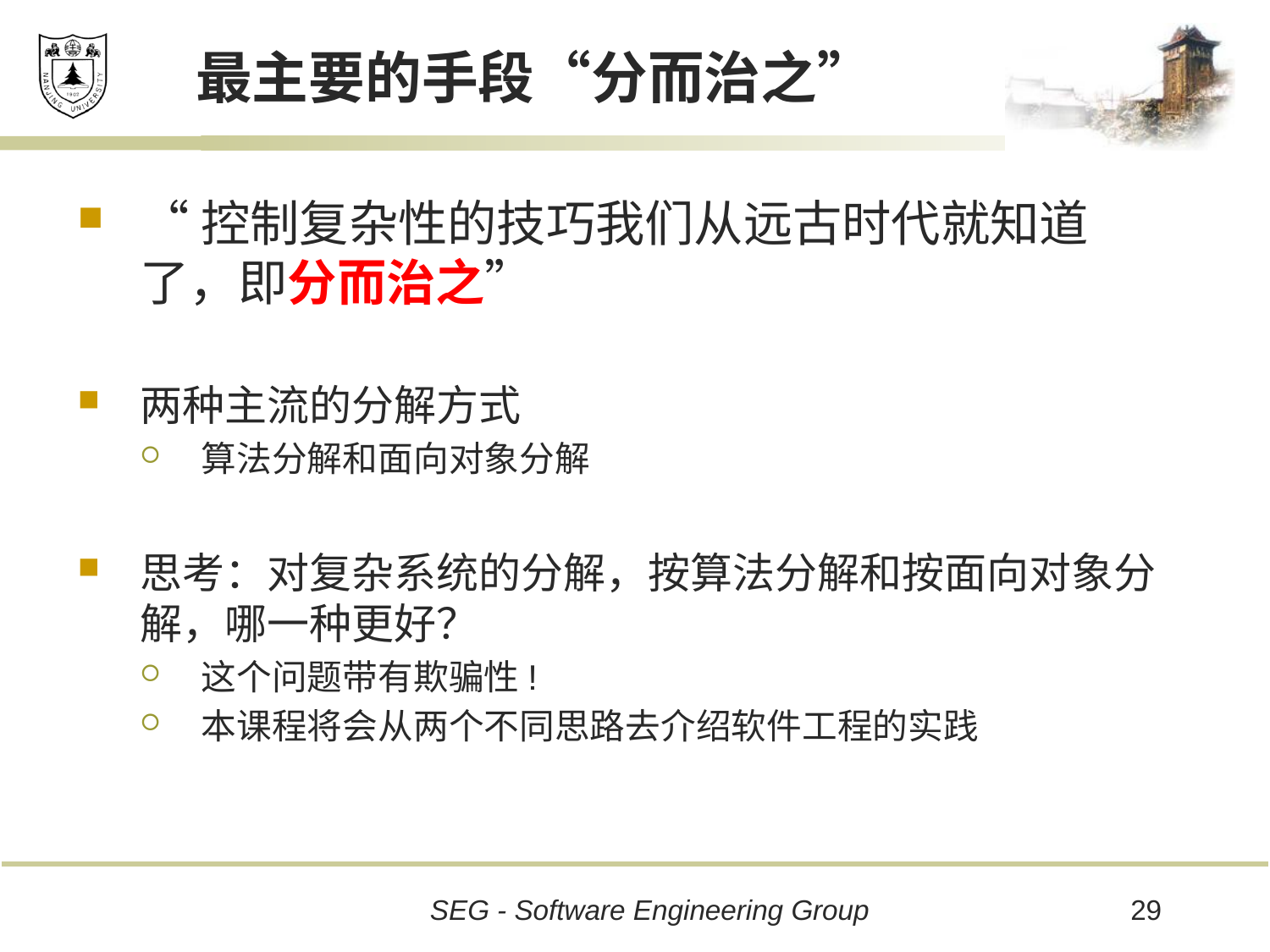

# 最主要的手段“分而治之”
“控制复杂性的技巧我们从远古时代就知道了，即分而治之”

两种主流的分解方式
算法分解和面向对象分解

思考：对复杂系统的分解，按算法分解和按面向对象分解，哪一种更好？
这个问题带有欺骗性!
本课程将会从两个不同思路去介绍软件工程的实践
29
SEG - Software Engineering Group